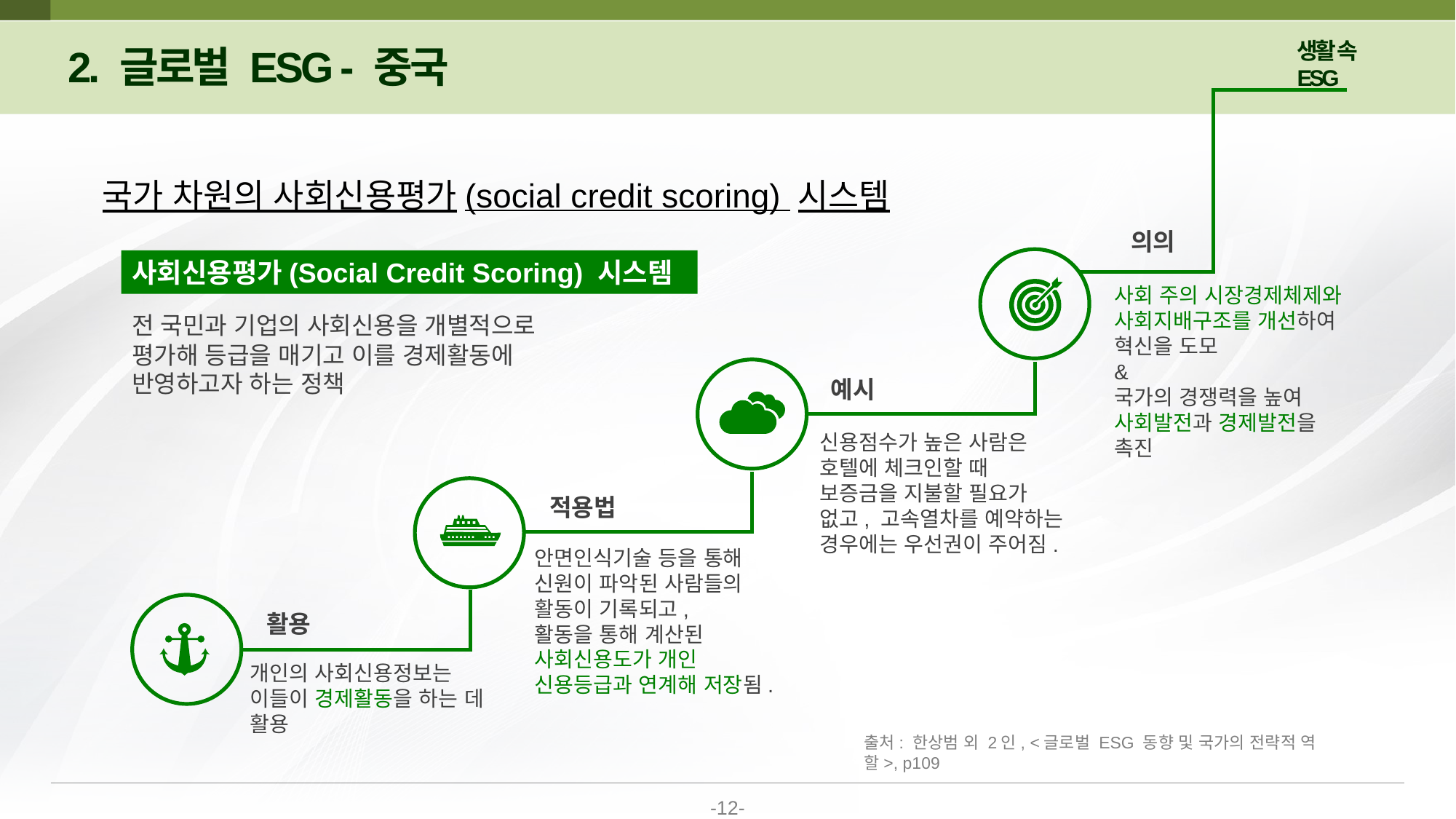

2. 글로벌 ESG - 중국
국가 차원의 사회신용평가(social credit scoring) 시스템
의의

사회신용평가(Social Credit Scoring) 시스템
사회 주의 시장경제체제와 사회지배구조를 개선하여 혁신을 도모
&
국가의 경쟁력을 높여 사회발전과 경제발전을 촉진

전 국민과 기업의 사회신용을 개별적으로 평가해 등급을 매기고 이를 경제활동에 반영하고자 하는 정책

예시

신용점수가 높은 사람은 호텔에 체크인할 때 보증금을 지불할 필요가 없고, 고속열차를 예약하는 경우에는 우선권이 주어짐.

적용법

안면인식기술 등을 통해 신원이 파악된 사람들의 활동이 기록되고,
활동을 통해 계산된 사회신용도가 개인 신용등급과 연계해 저장됨.

활용

개인의 사회신용정보는 이들이 경제활동을 하는 데 활용
출처: 한상범 외 2인, <글로벌 ESG 동향 및 국가의 전략적 역할>, p109